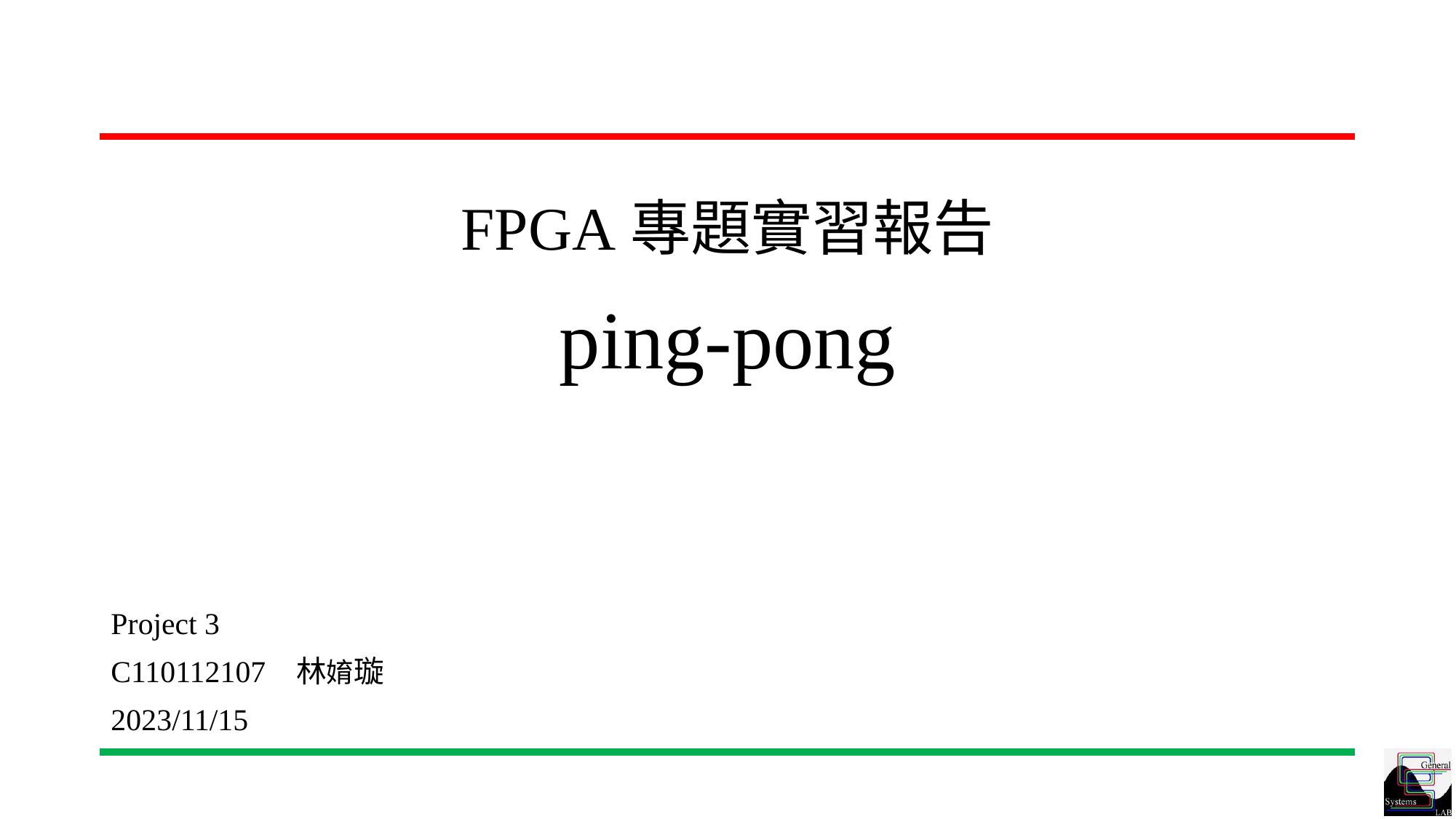

# FPGA專題實習報告 ping-pong
Project 3
C110112107   林㛩璇
2023/11/15